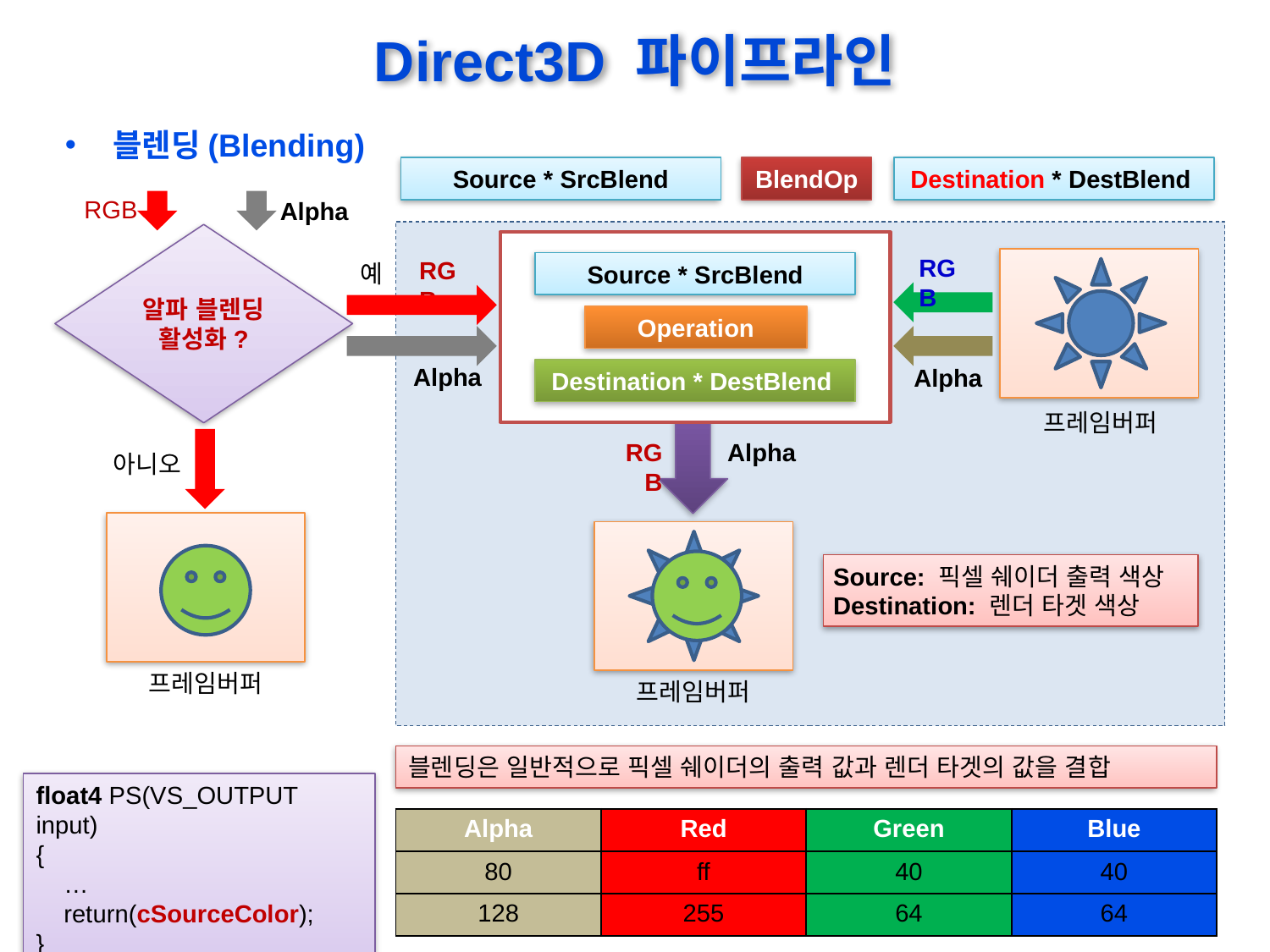

# Direct3D 파이프라인
블렌딩(Blending)
BlendOp
Source * SrcBlend
Destination * DestBlend
RGB
Alpha

알파 블렌딩
활성화?

RGB
RGB

예
Source * SrcBlend

Operation

Alpha
Alpha
Destination * DestBlend
프레임버퍼

RGB
Alpha
아니오

Source: 픽셀 쉐이더 출력 색상
Destination: 렌더 타겟 색상
프레임버퍼
프레임버퍼
블렌딩은 일반적으로 픽셀 쉐이더의 출력 값과 렌더 타겟의 값을 결합
float4 PS(VS_OUTPUT input)
{
    …
    return(cSourceColor);
}
| Alpha | Red | Green | Blue |
| --- | --- | --- | --- |
| 80 | ff | 40 | 40 |
| 128 | 255 | 64 | 64 |